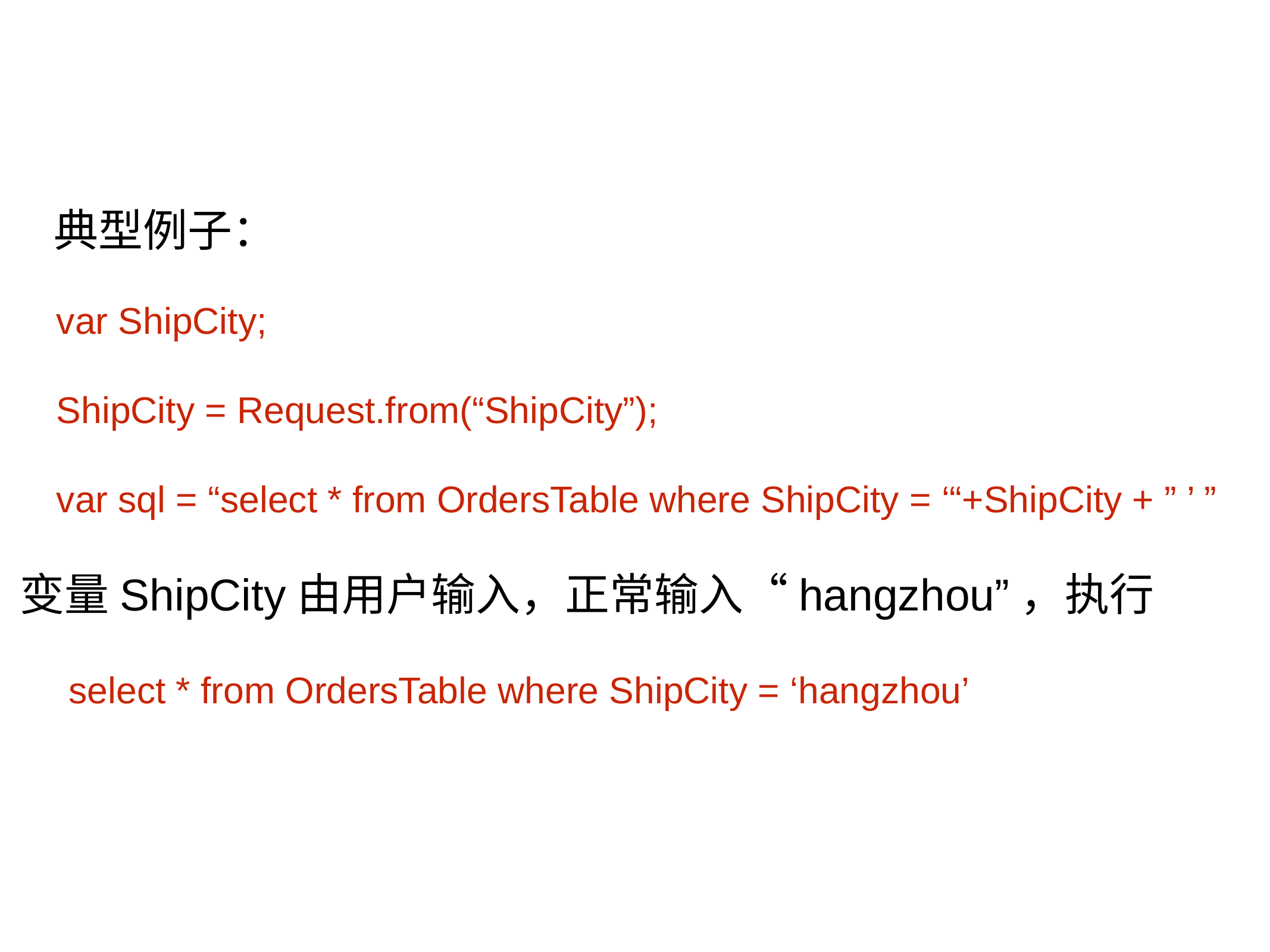

典型例子：
var ShipCity;

ShipCity = Request.from(“ShipCity”);

var sql = “select * from OrdersTable where ShipCity = ‘“+ShipCity + ” ’ ”
变量ShipCity由用户输入，正常输入“hangzhou”，执行
select * from OrdersTable where ShipCity = ‘hangzhou’